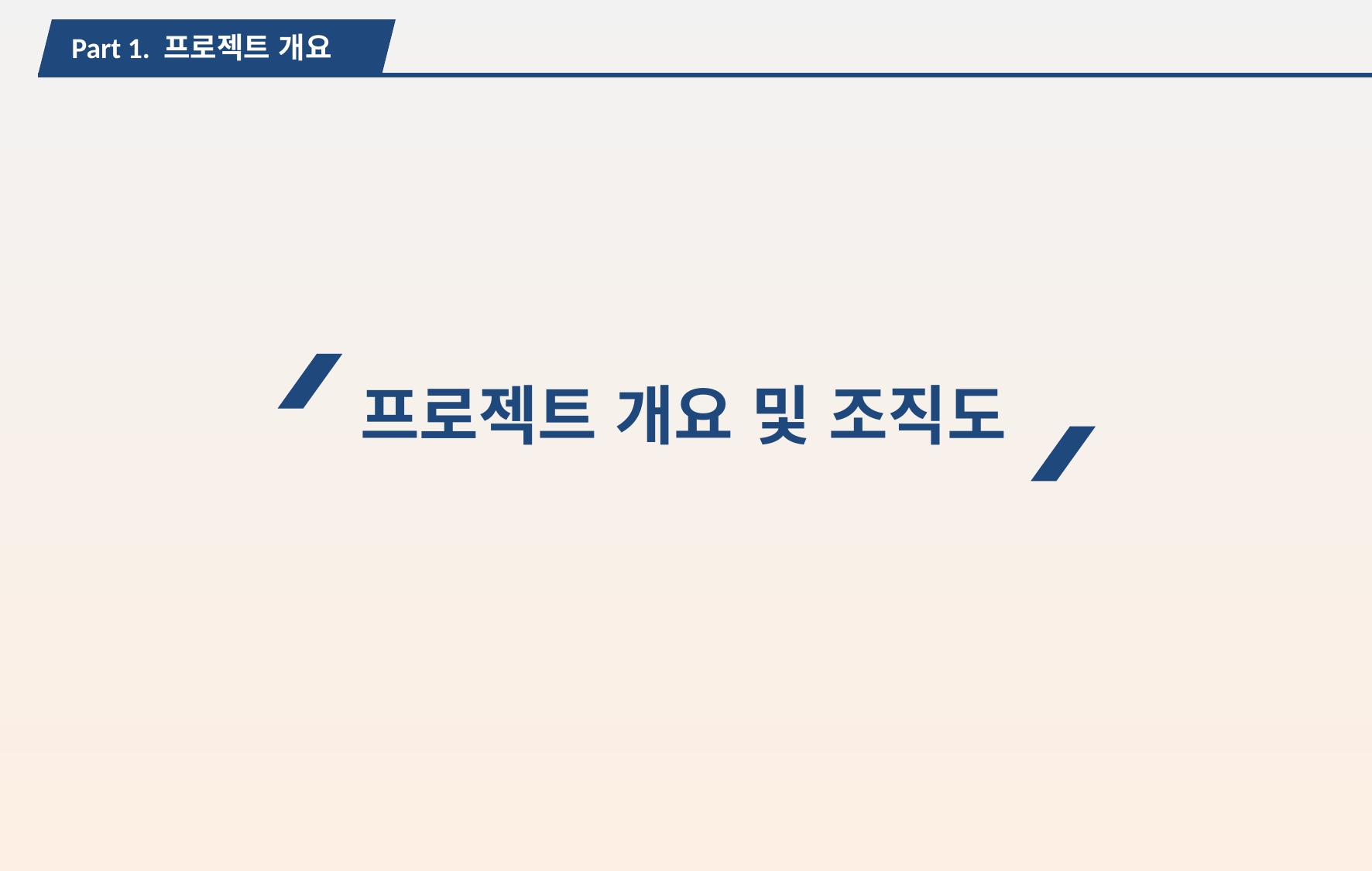

Part 1. 프로젝트 개요

프로젝트 개요 및 조직도